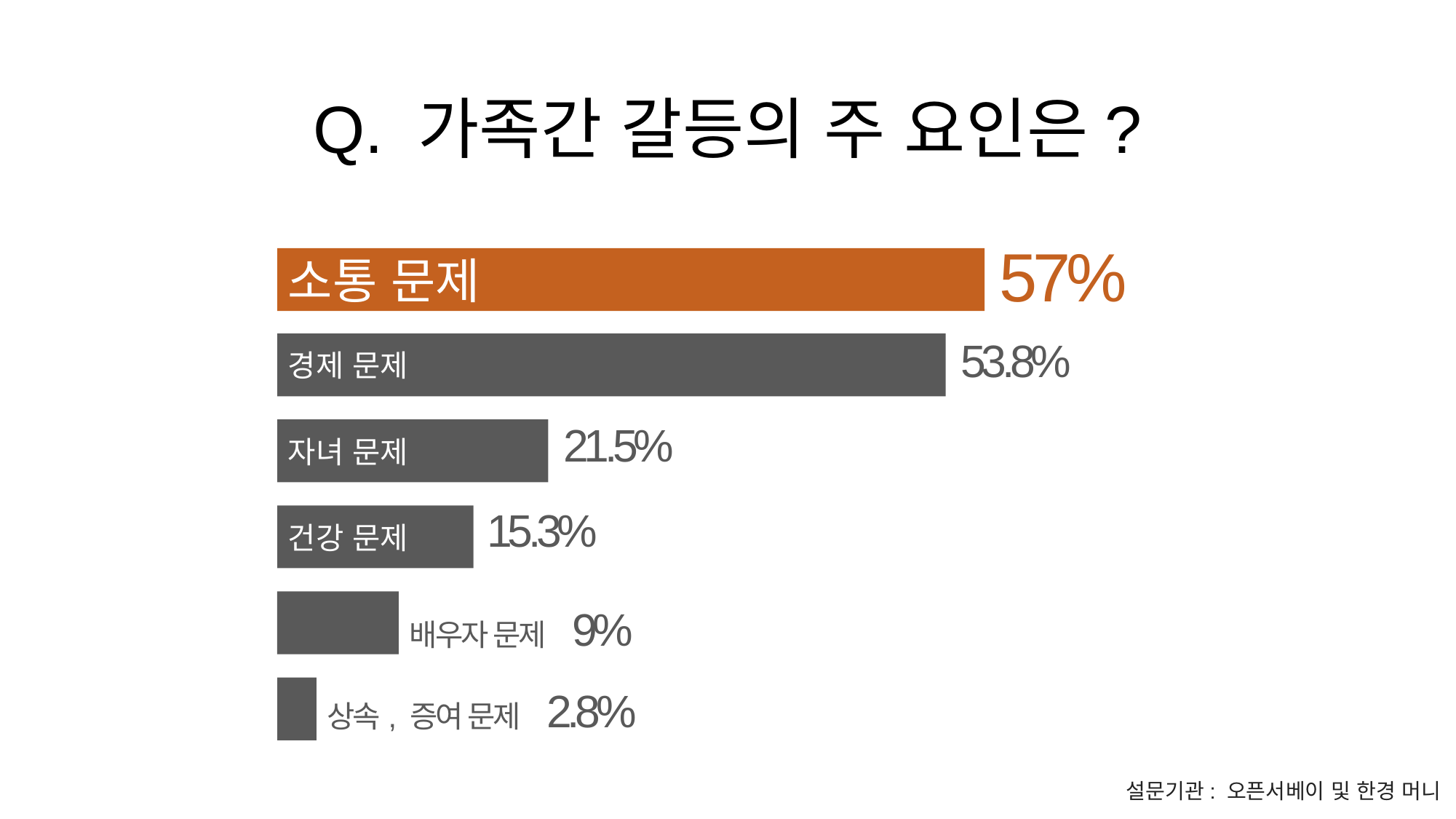

Q. 가족간 갈등의 주 요인은?
57%
소통 문제
53.8%
경제 문제
21.5%
자녀 문제
15.3%
건강 문제

배우자 문제 9%
상속, 증여 문제 2.8%

설문기관: 오픈서베이 및 한경 머니